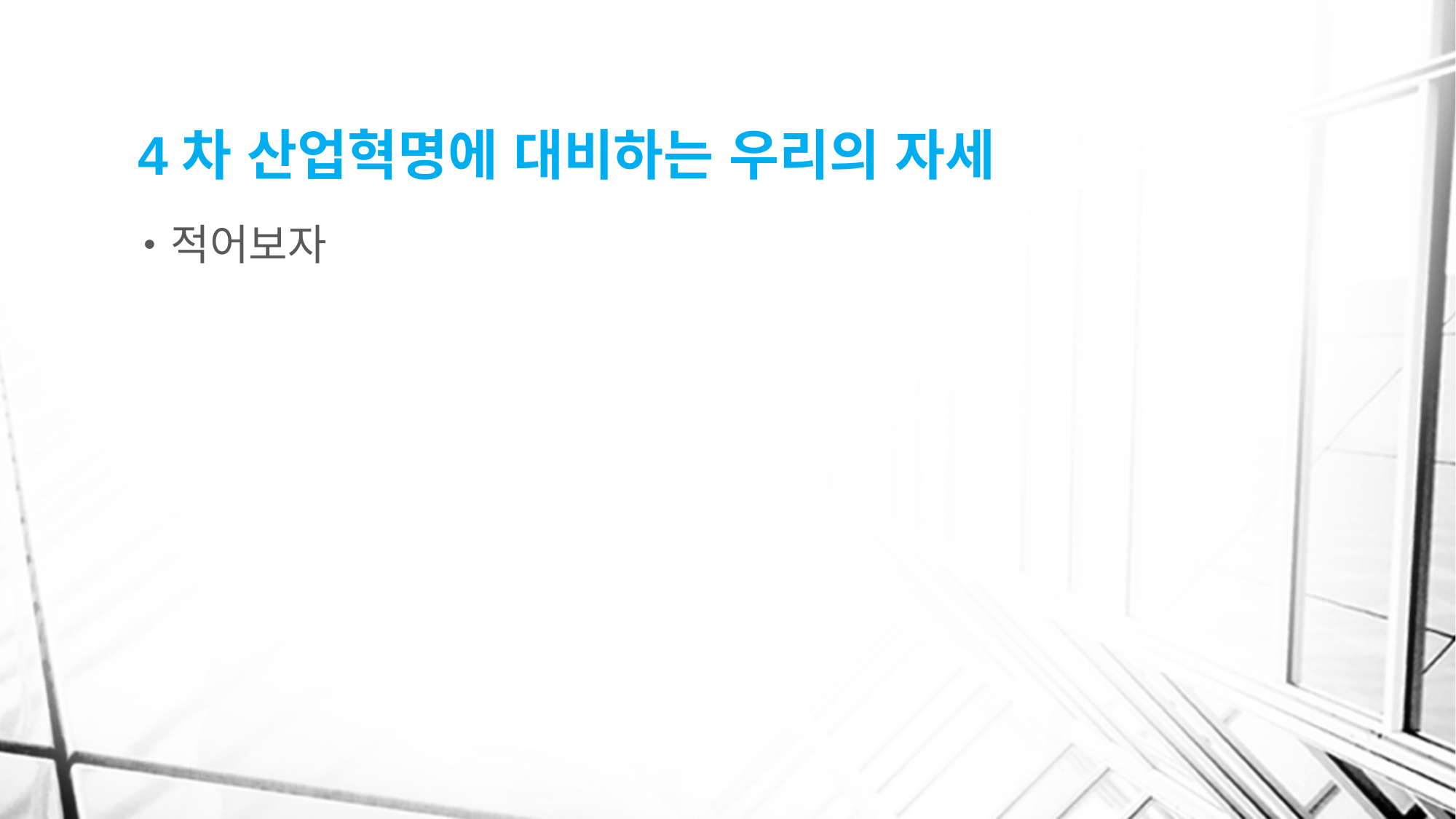

# 4차 산업혁명에 대비하는 우리의 자세
적어보자